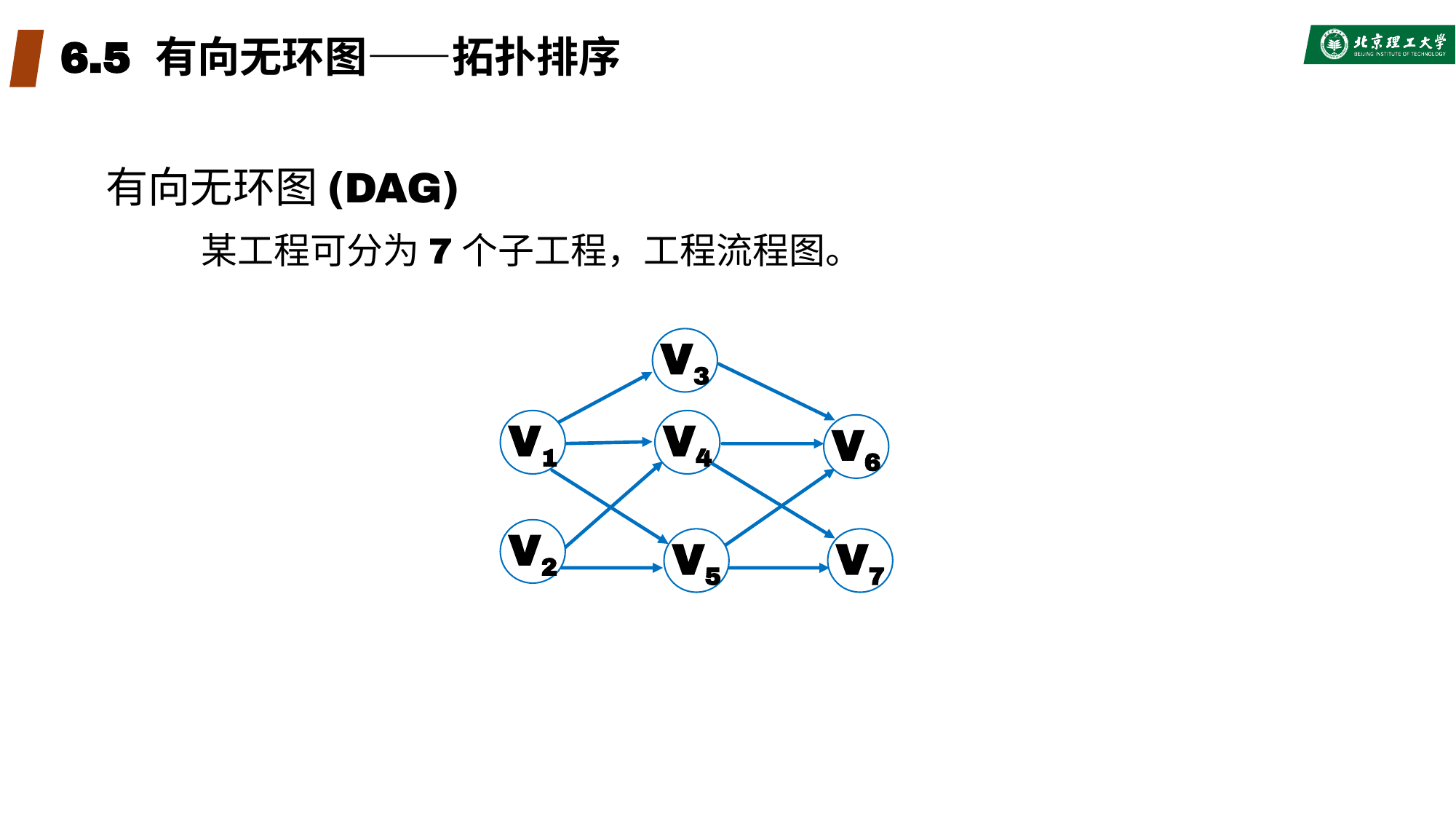

# 6.5 有向无环图——拓扑排序
有向无环图(DAG)
某工程可分为7个子工程，工程流程图。
V3

V1
V4
V6

V2
V5
V7